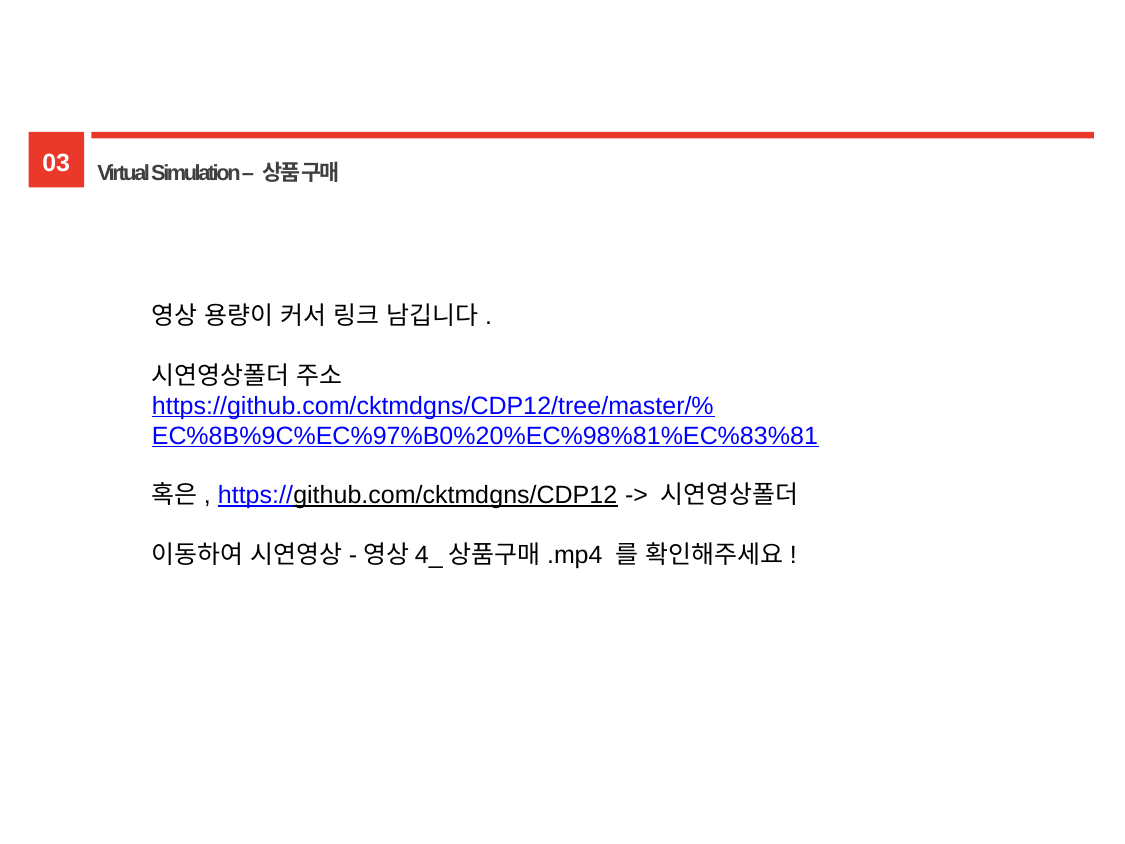

Virtual Simulation – 상품 구매
03
영상 용량이 커서 링크 남깁니다.

시연영상폴더 주소
https://github.com/cktmdgns/CDP12/tree/master/%EC%8B%9C%EC%97%B0%20%EC%98%81%EC%83%81

혹은, https://github.com/cktmdgns/CDP12 -> 시연영상폴더

이동하여 시연영상-영상4_상품구매.mp4 를 확인해주세요!